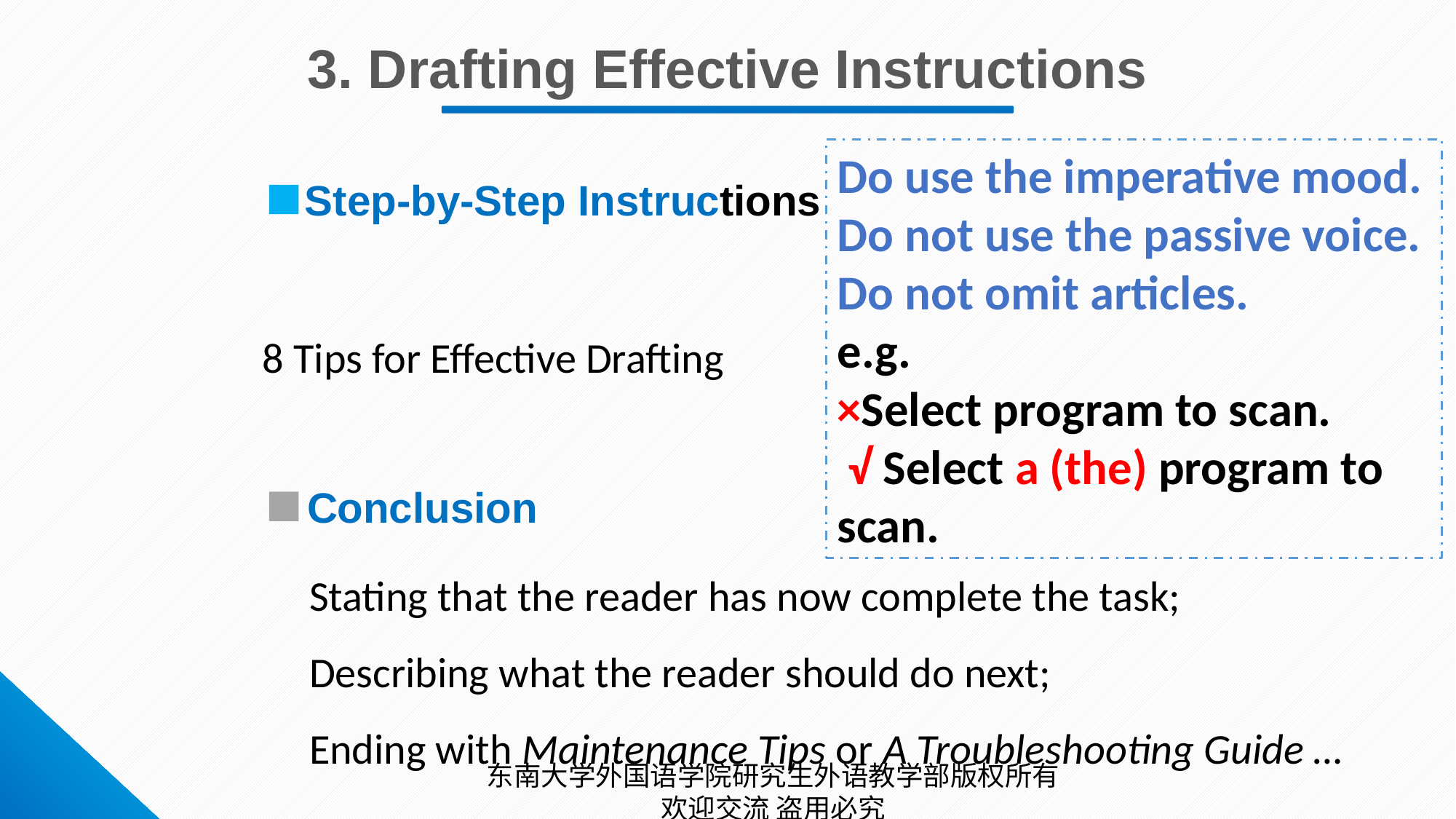

3. Drafting Effective Instructions

Do use the imperative mood.
Do not use the passive voice.
Do not omit articles.
e.g.
×Select program to scan.
 √ Select a (the) program to scan.
Step-by-Step Instructions

8 Tips for Effective Drafting
Conclusion

Stating that the reader has now complete the task;
Describing what the reader should do next;
Ending with Maintenance Tips or A Troubleshooting Guide …

东南大学外国语学院研究生外语教学部版权所有 欢迎交流 盗用必究